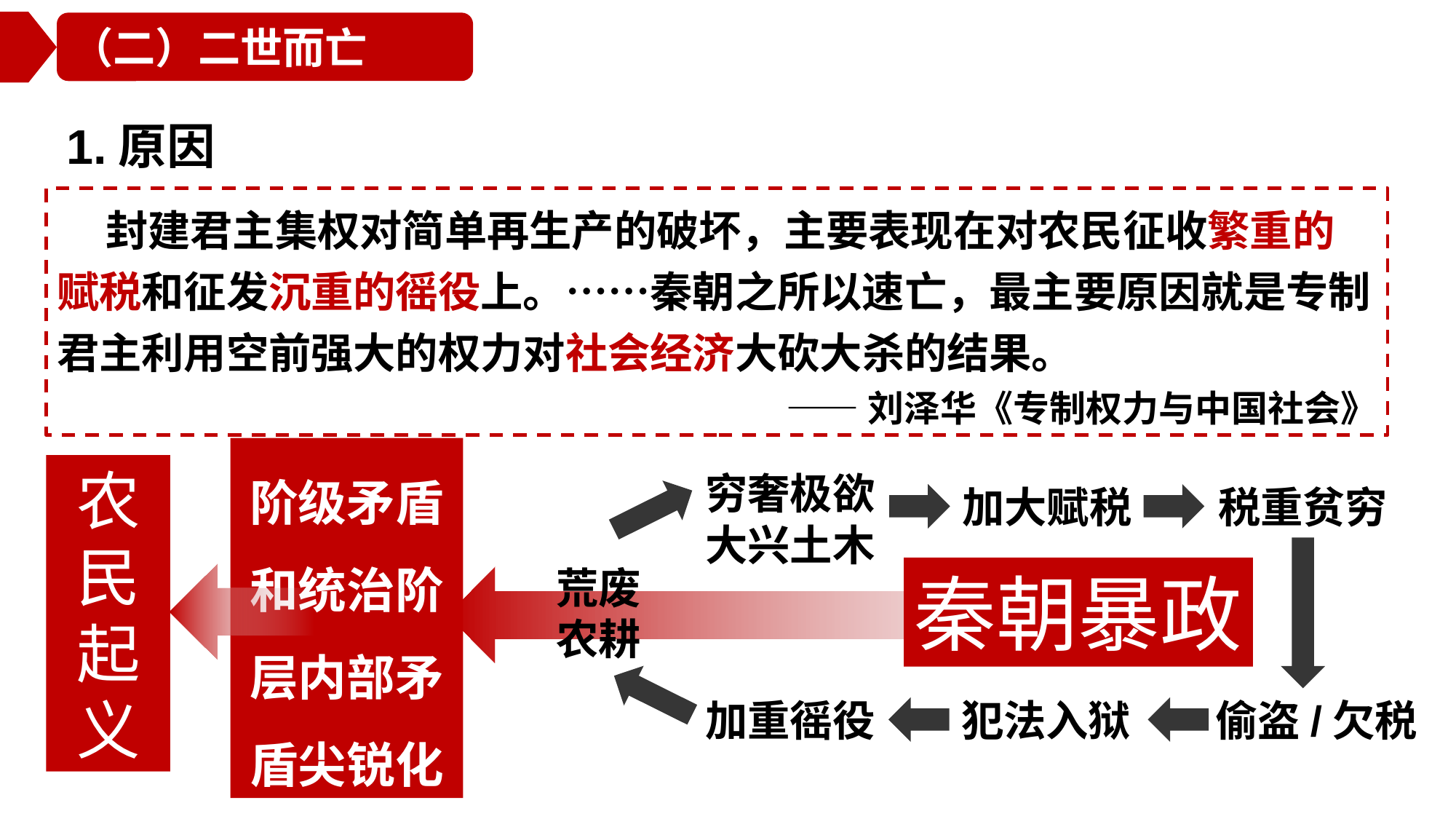

（二）二世而亡
1.原因
    封建君主集权对简单再生产的破坏，主要表现在对农民征收繁重的赋税和征发沉重的徭役上。……秦朝之所以速亡，最主要原因就是专制君主利用空前强大的权力对社会经济大砍大杀的结果。
——刘泽华《专制权力与中国社会》
穷奢极欲
大兴土木
阶级矛盾和统治阶层内部矛盾尖锐化
农民起义
加大赋税
税重贫穷

荒废农耕
秦朝暴政

犯法入狱
加重徭役
偷盗/欠税